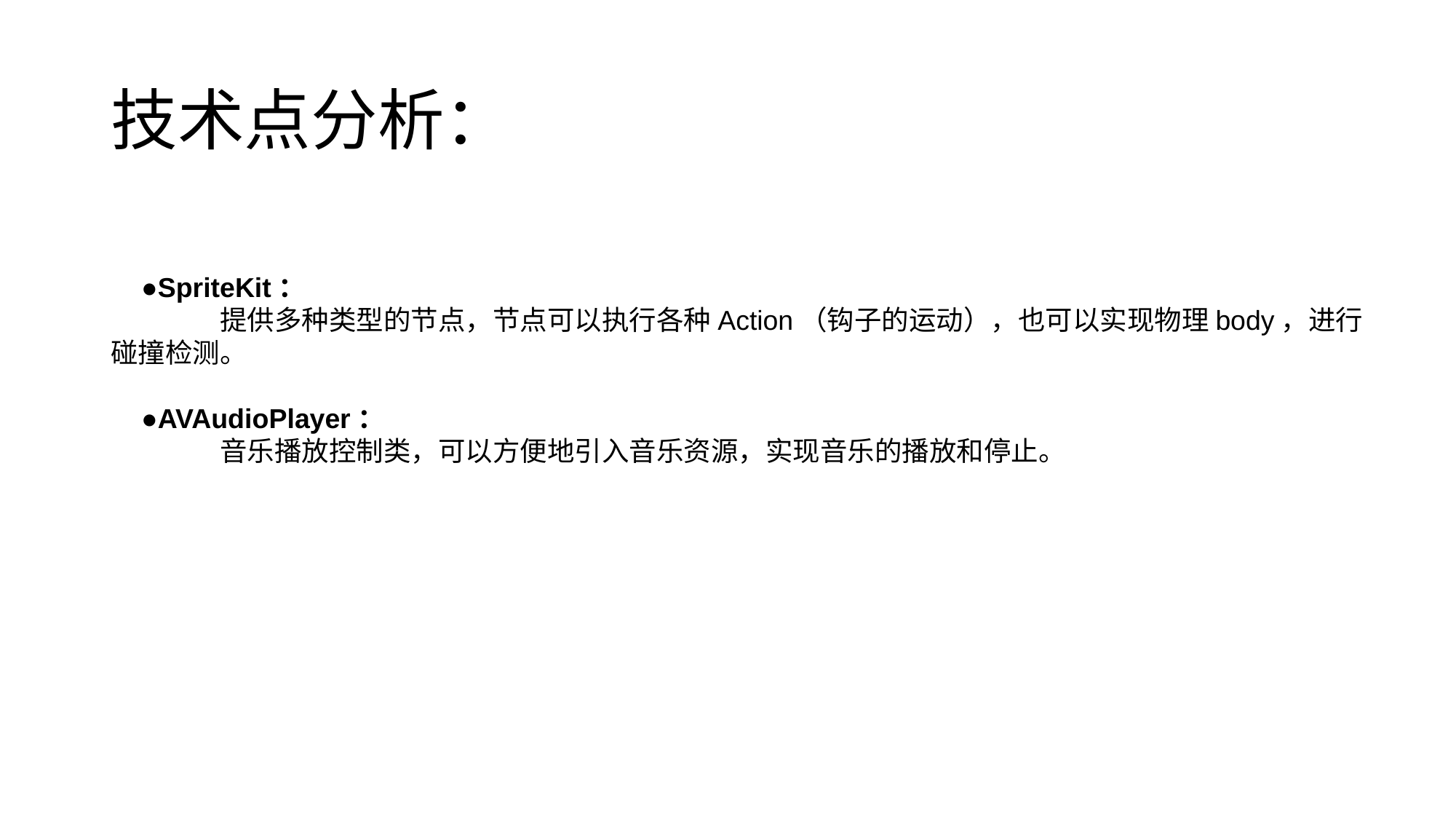

# 技术点分析：
    ●SpriteKit：
	提供多种类型的节点，节点可以执行各种Action（钩子的运动），也可以实现物理body，进行碰撞检测。

    ●AVAudioPlayer：
	音乐播放控制类，可以方便地引入音乐资源，实现音乐的播放和停止。